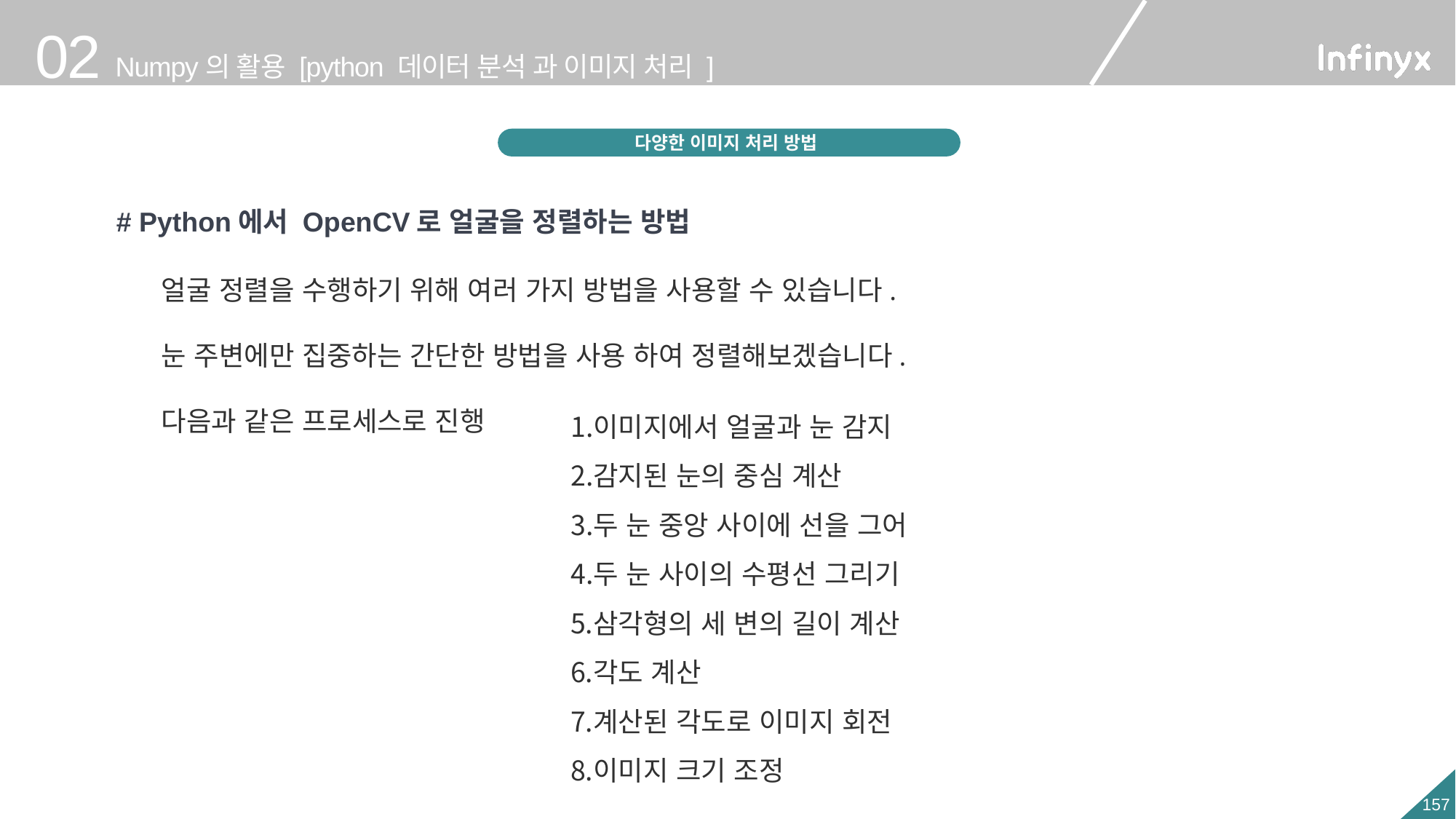

다양한 이미지 처리 방법
# Python에서 OpenCV로 얼굴을 정렬하는 방법
얼굴 정렬을 수행하기 위해 여러 가지 방법을 사용할 수 있습니다.

눈 주변에만 집중하는 간단한 방법을 사용 하여 정렬해보겠습니다.

다음과 같은 프로세스로 진행
이미지에서 얼굴과 눈 감지
감지된 눈의 중심 계산
두 눈 중앙 사이에 선을 그어
두 눈 사이의 수평선 그리기
삼각형의 세 변의 길이 계산
각도 계산
계산된 각도로 이미지 회전
이미지 크기 조정